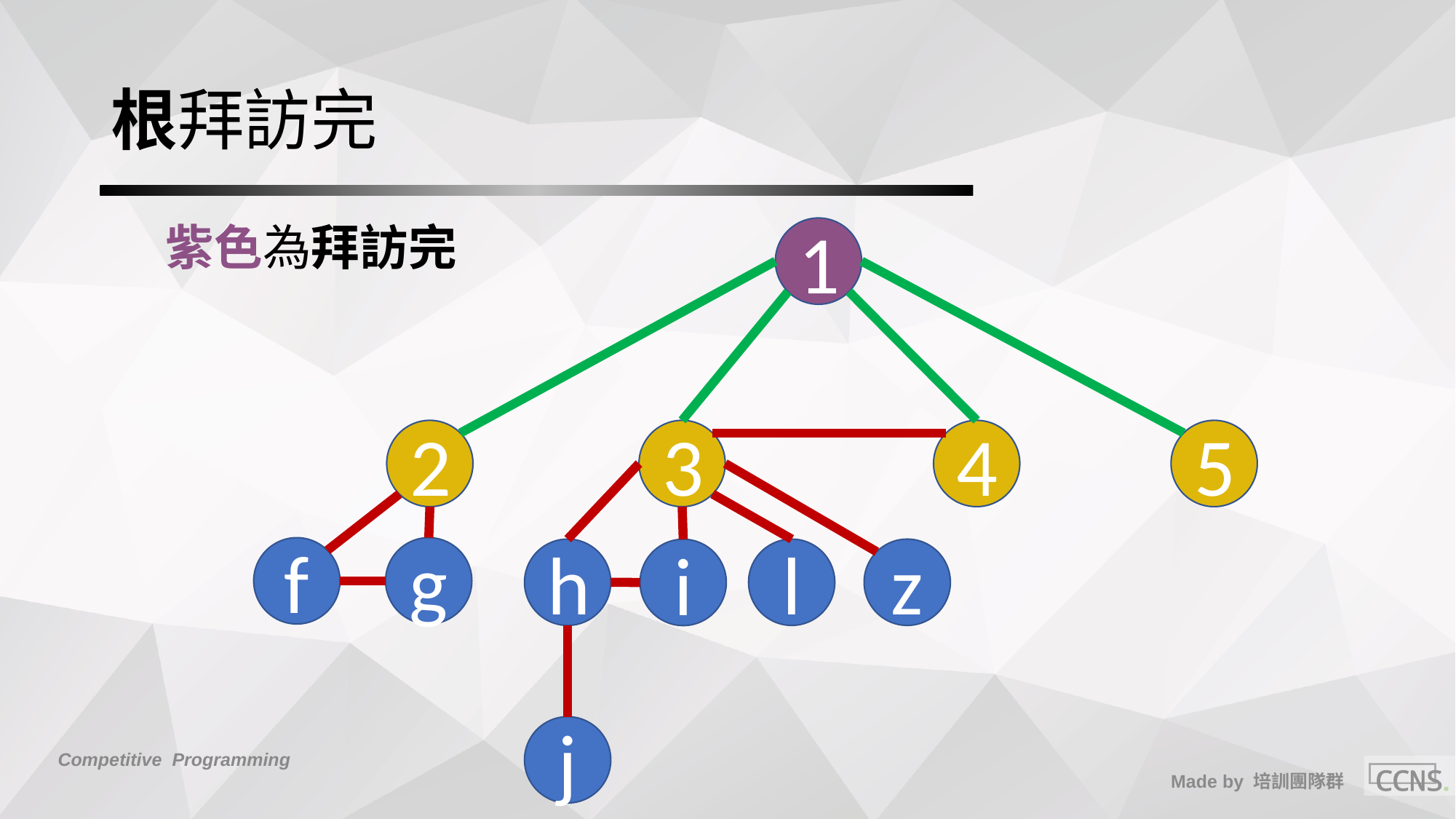

# 根拜訪完
紫色為拜訪完

1
2
3
4
5
f
g
h
l
z
i
j